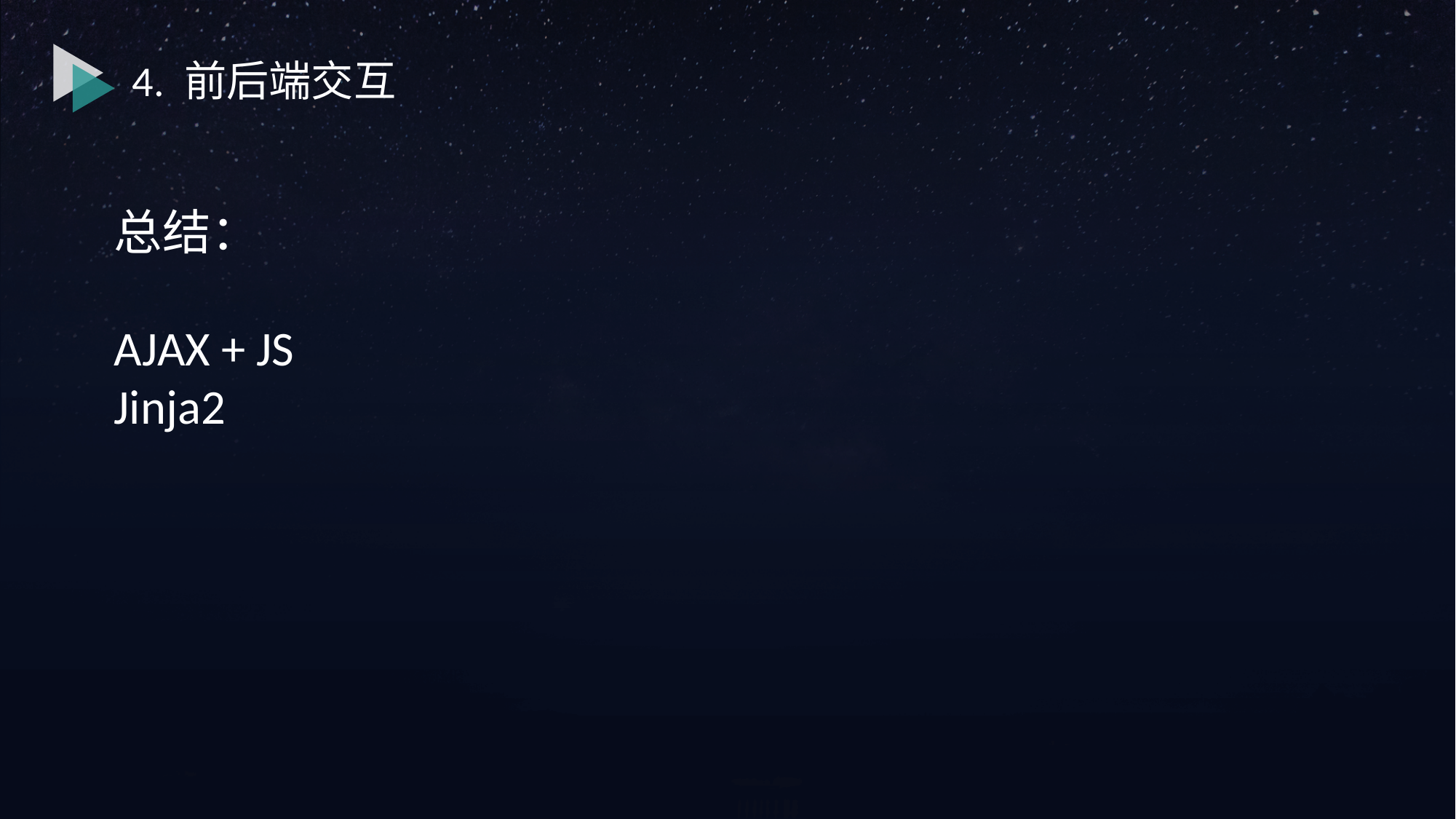

4. 前后端交互
总结：

AJAX + JS
Jinja2